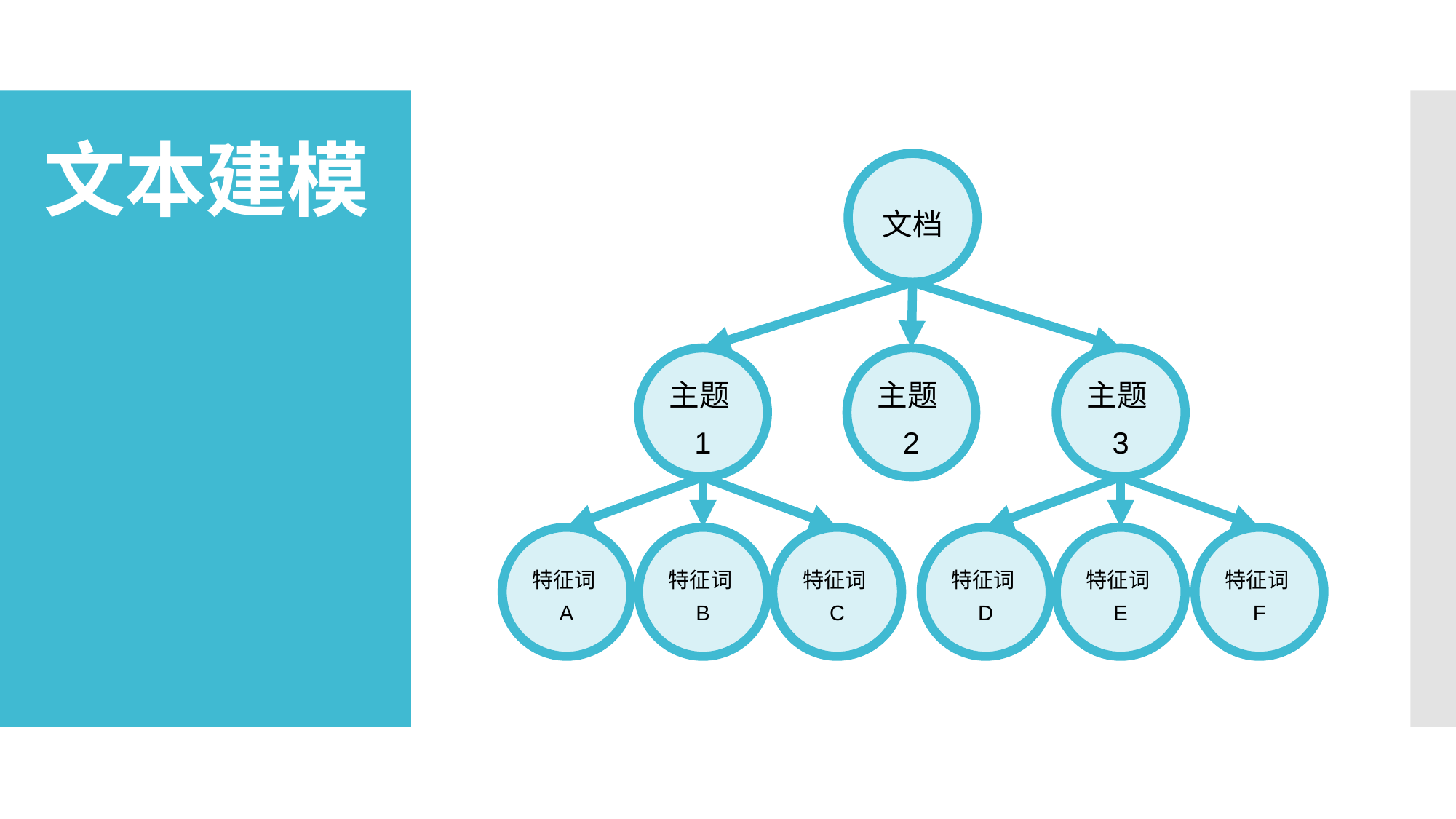

# 文本建模
文档
主题1
主题2
主题3
特征词A
特征词B
特征词C
特征词D
特征词E
特征词F